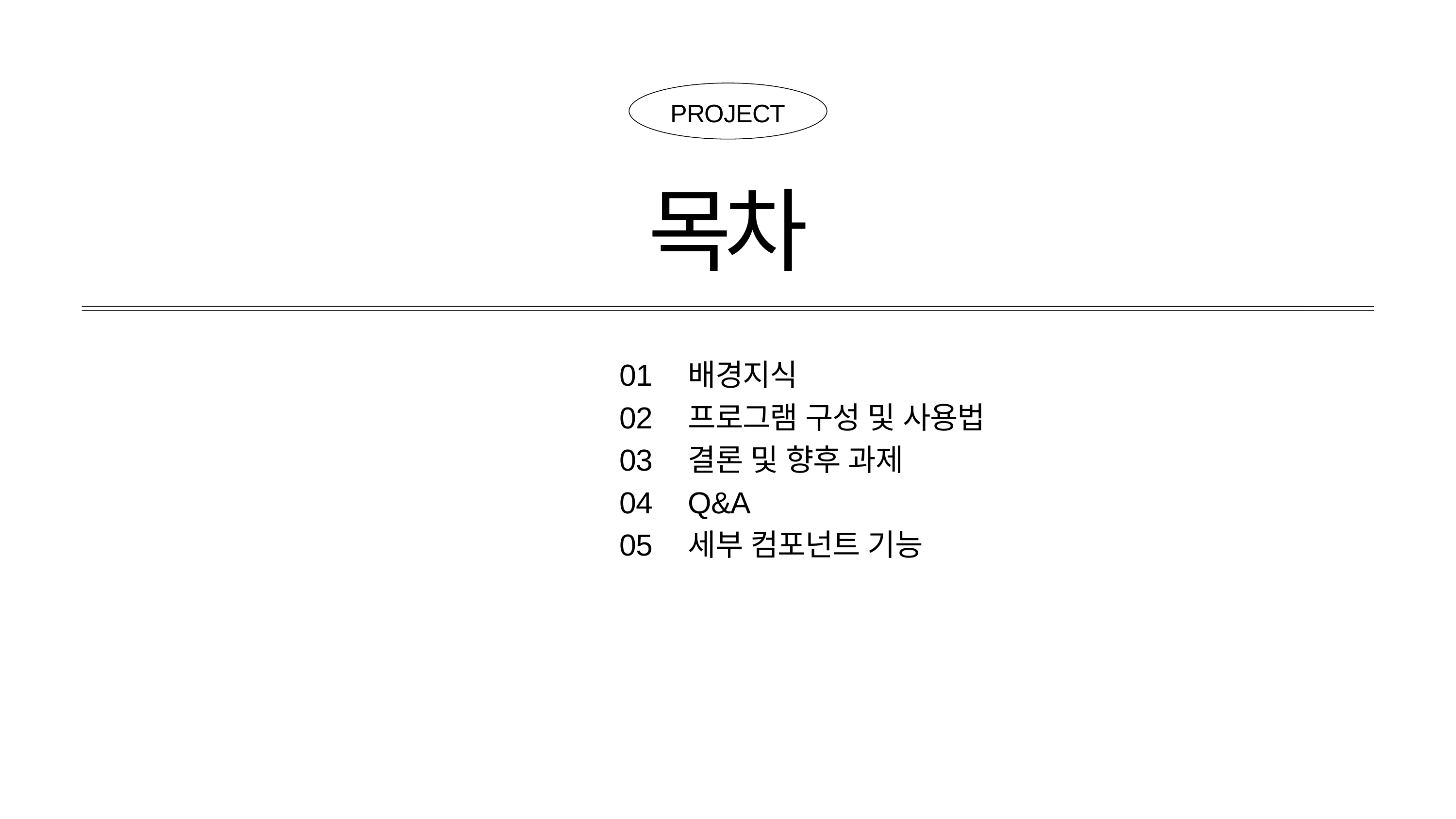

PROJECT
목차

01
02
03
04
05
배경지식
프로그램 구성 및 사용법
결론 및 향후 과제
Q&A
세부 컴포넌트 기능